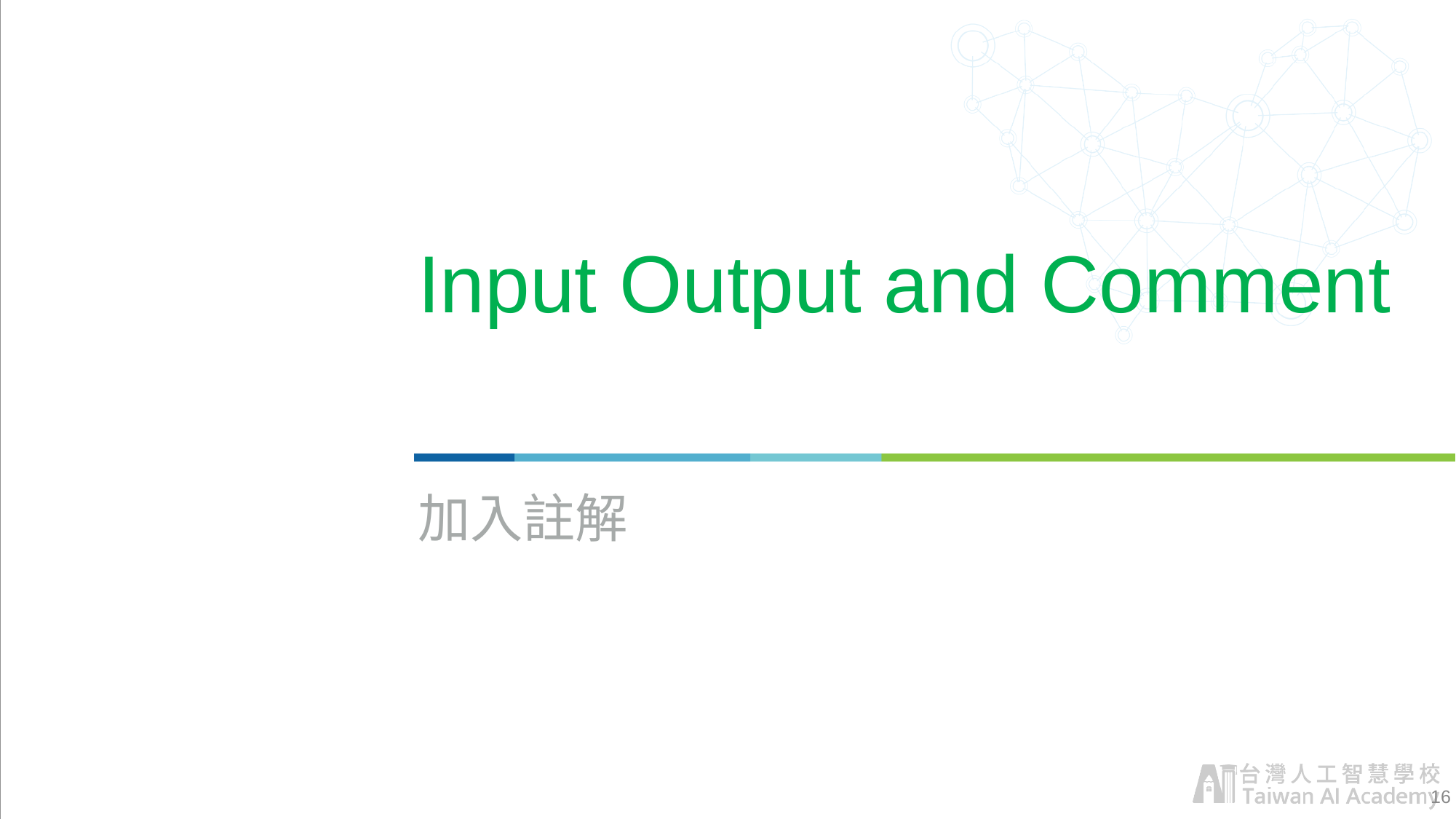

# Input Output and Comment
加入註解
16